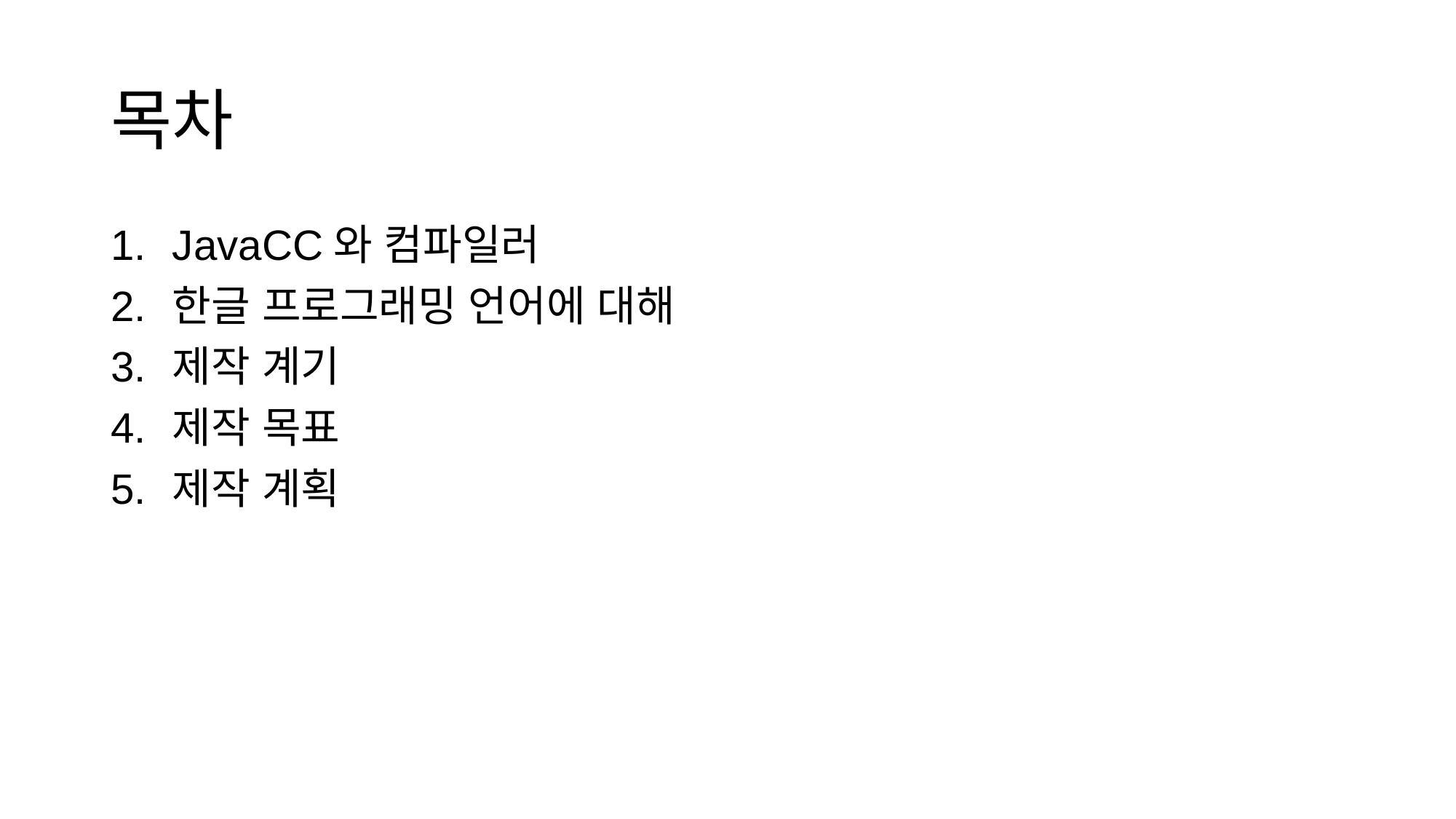

# 목차
JavaCC와 컴파일러
한글 프로그래밍 언어에 대해
제작 계기
제작 목표
제작 계획